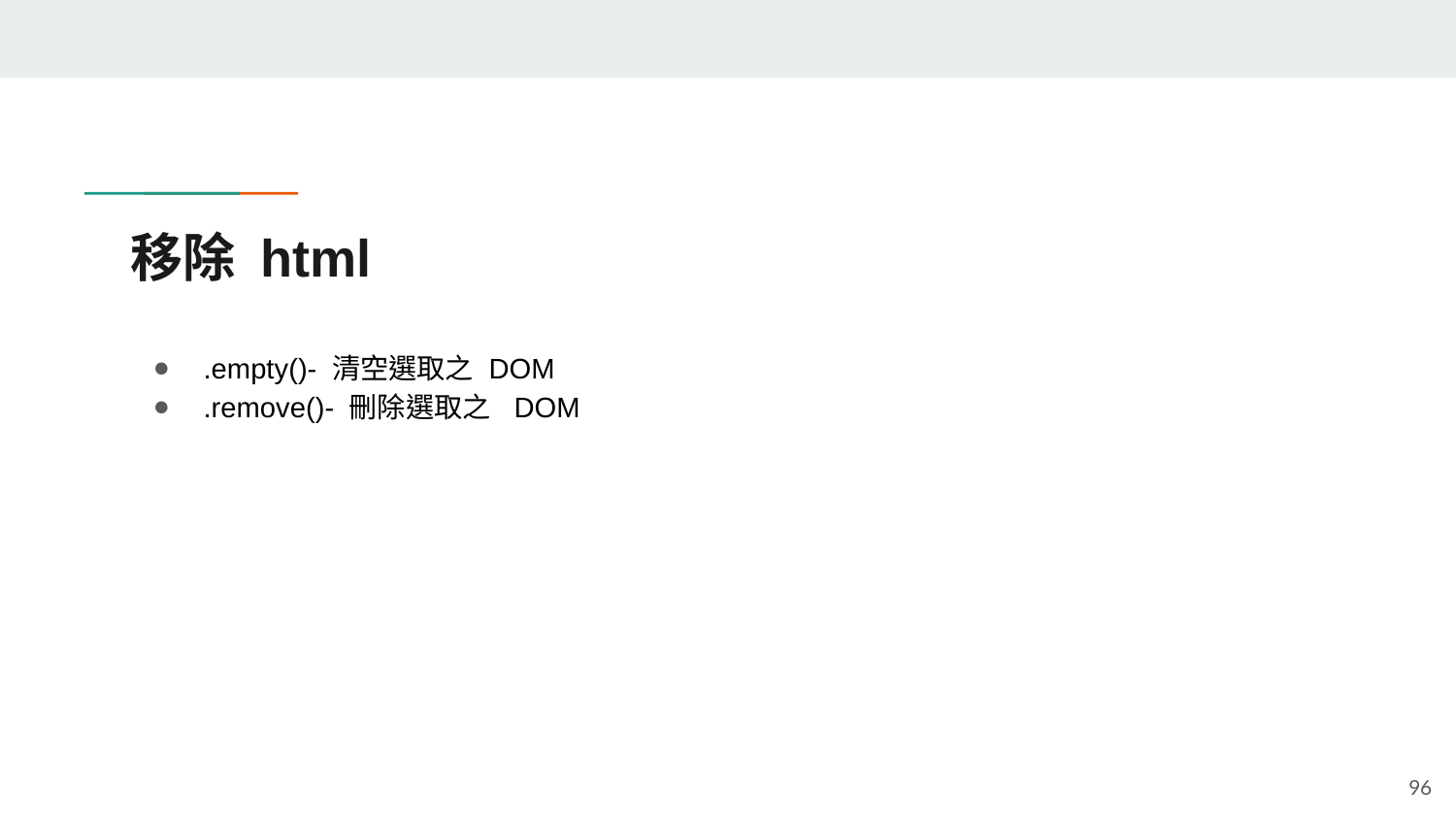

# 移除 html
.empty()- 清空選取之 DOM
.remove()- 刪除選取之  DOM

96